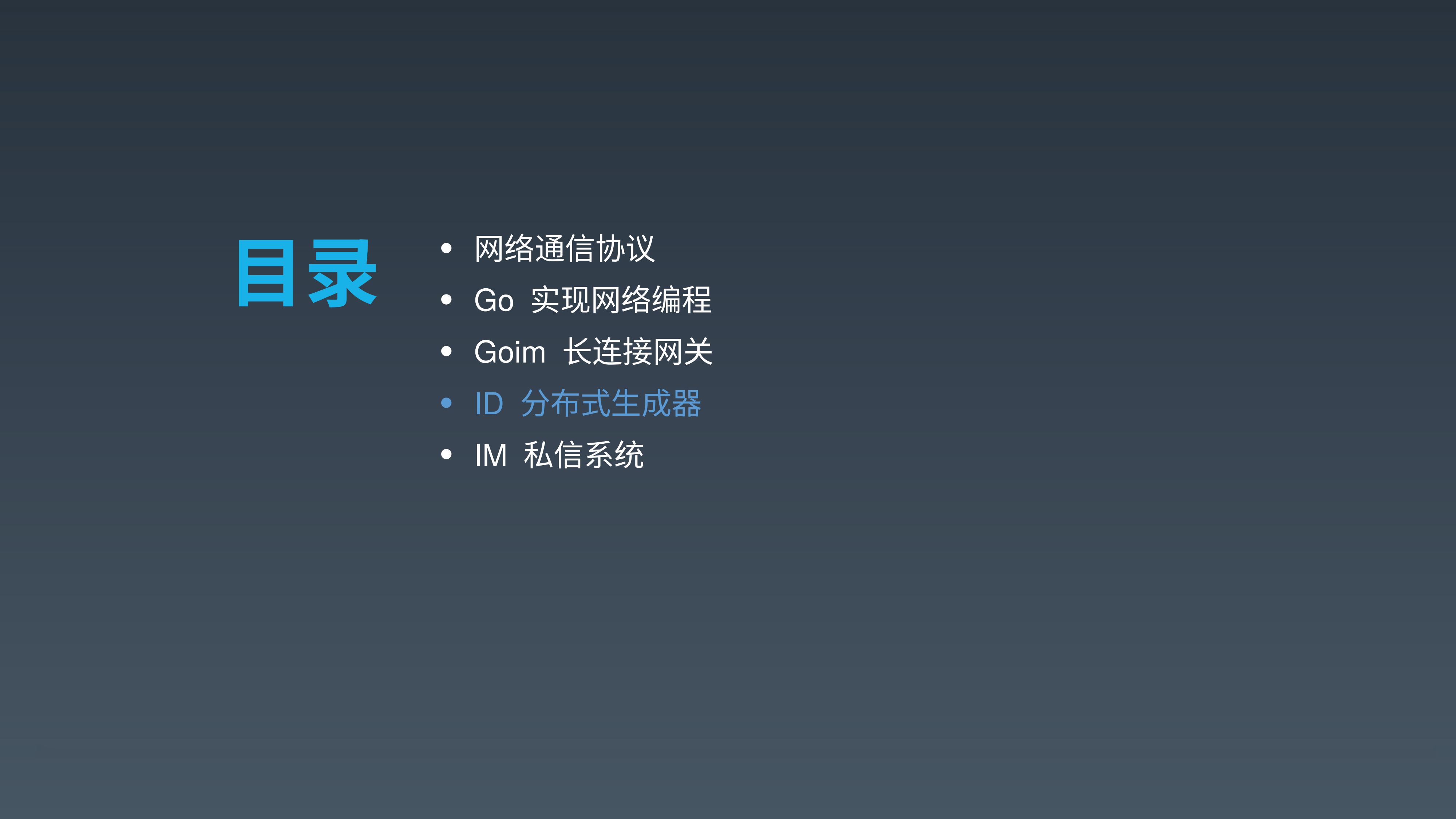

网络通信协议
Go 实现网络编程
Goim 长连接网关
ID 分布式生成器
IM 私信系统